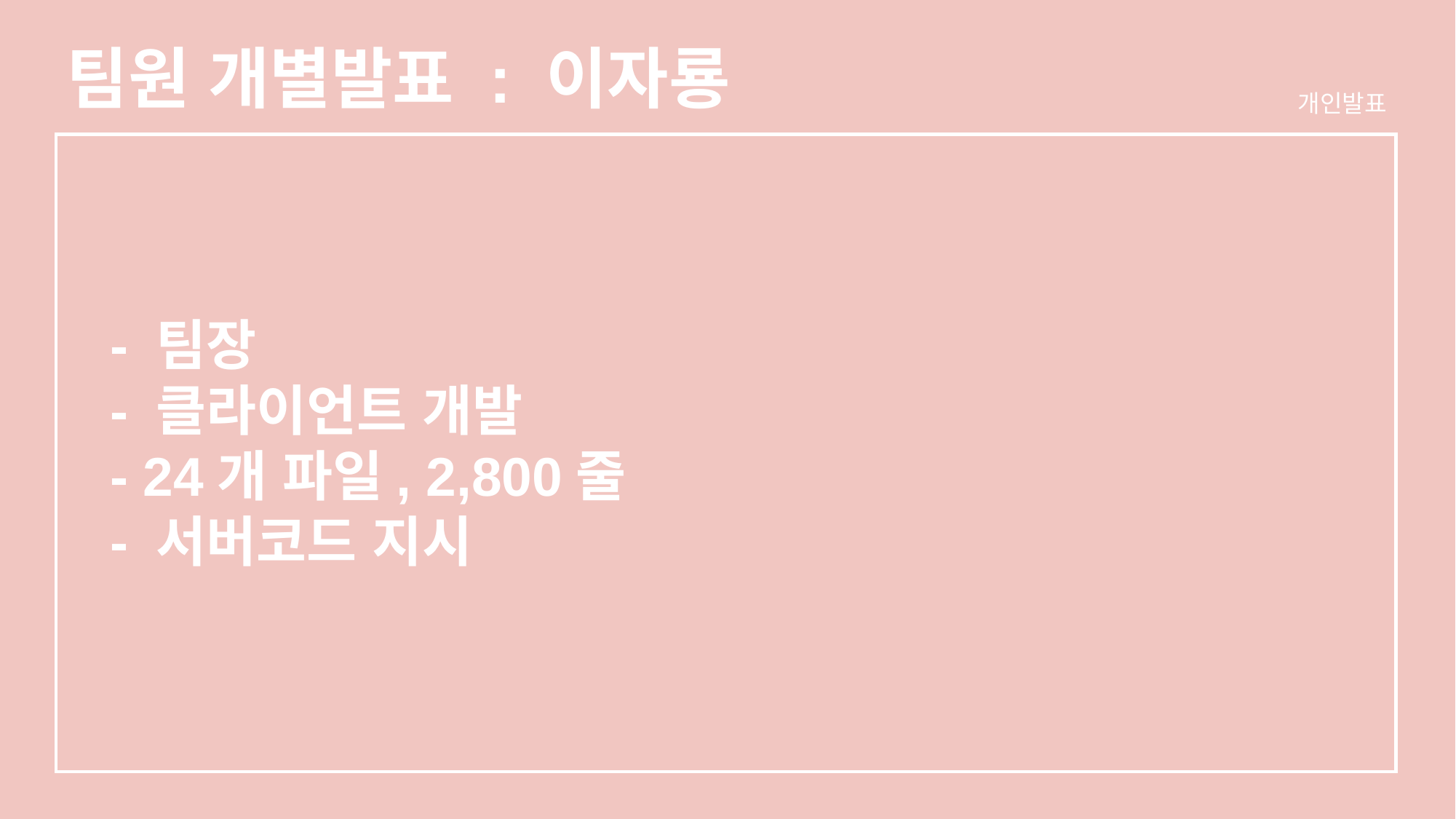

팀원 개별발표 : 이자룡
개인발표

- 팀장
- 클라이언트 개발
- 24개 파일, 2,800줄
- 서버코드 지시